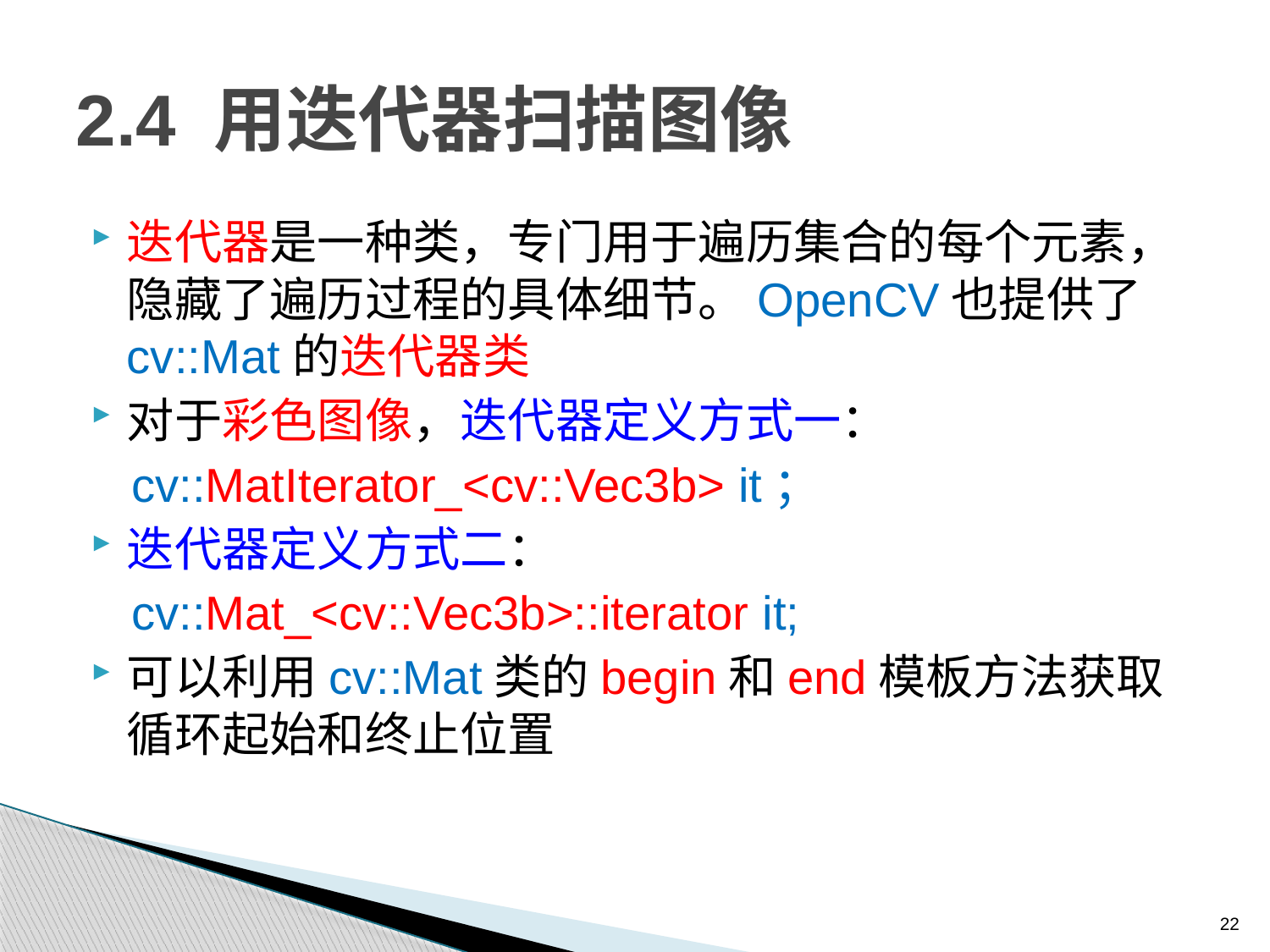

# 2.4 用迭代器扫描图像
迭代器是一种类，专门用于遍历集合的每个元素，隐藏了遍历过程的具体细节。OpenCV也提供了cv::Mat的迭代器类
对于彩色图像，迭代器定义方式一：
   cv::MatIterator_<cv::Vec3b> it；
迭代器定义方式二：
   cv::Mat_<cv::Vec3b>::iterator it;
可以利用cv::Mat类的begin和end模板方法获取循环起始和终止位置
22